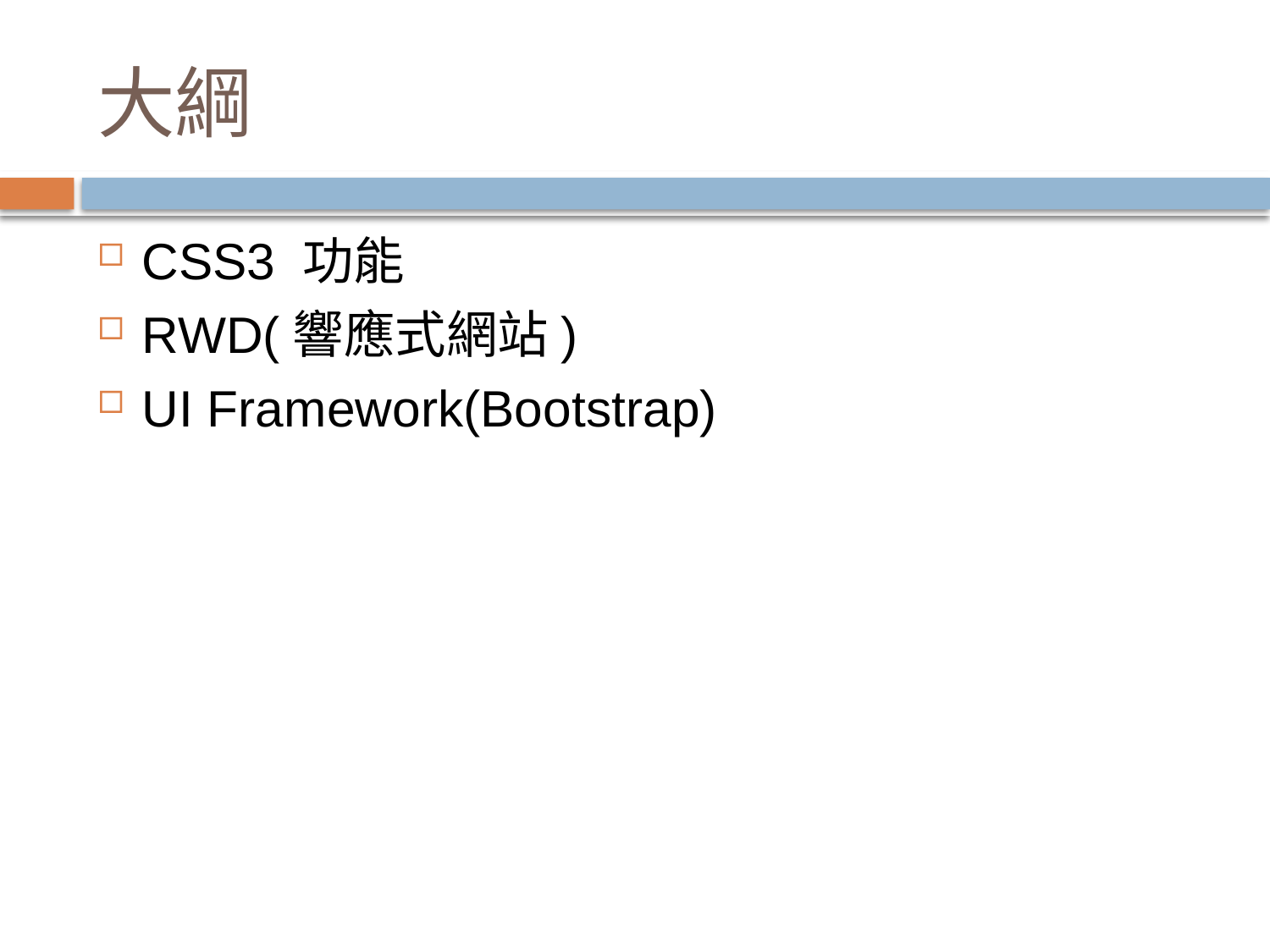

# 大綱
CSS3 功能
RWD(響應式網站)
UI Framework(Bootstrap)